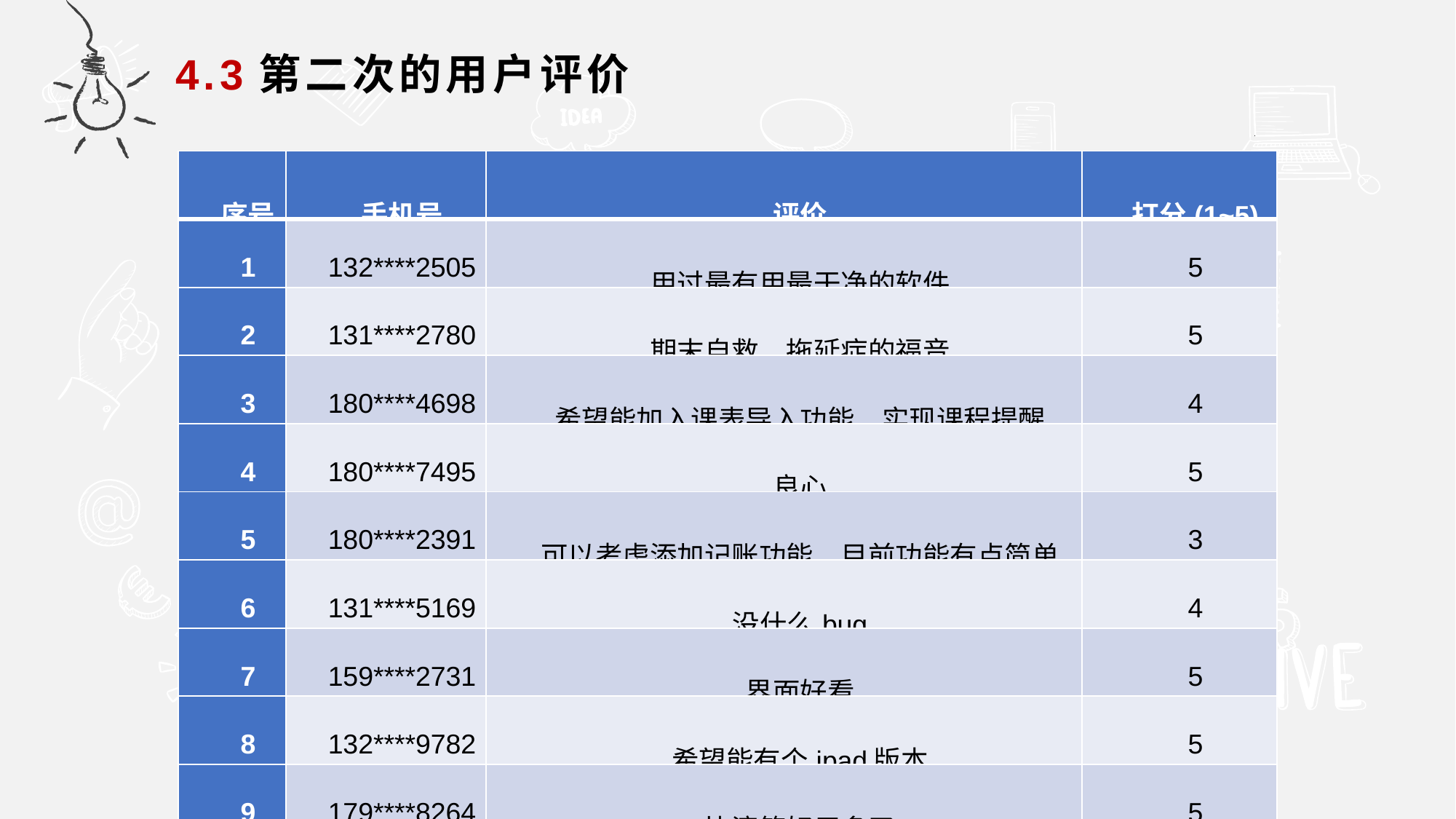

4.3第二次的用户评价
| 序号 | 手机号 | 评价 | 打分(1~5) |
| --- | --- | --- | --- |
| 1 | 132\*\*\*\*2505 | 用过最有用最干净的软件 | 5 |
| 2 | 131\*\*\*\*2780 | 期末自救，拖延症的福音 | 5 |
| 3 | 180\*\*\*\*4698 | 希望能加入课表导入功能，实现课程提醒 | 4 |
| 4 | 180\*\*\*\*7495 | 良心 | 5 |
| 5 | 180\*\*\*\*2391 | 可以考虑添加记账功能，目前功能有点简单 | 3 |
| 6 | 131\*\*\*\*5169 | 没什么bug | 4 |
| 7 | 159\*\*\*\*2731 | 界面好看 | 5 |
| 8 | 132\*\*\*\*9782 | 希望能有个ipad版本 | 5 |
| 9 | 179\*\*\*\*8264 | 比滴答好用多了 | 5 |
| 10 | 159\*\*\*\*5289 | 界面不够可爱 | 4 |